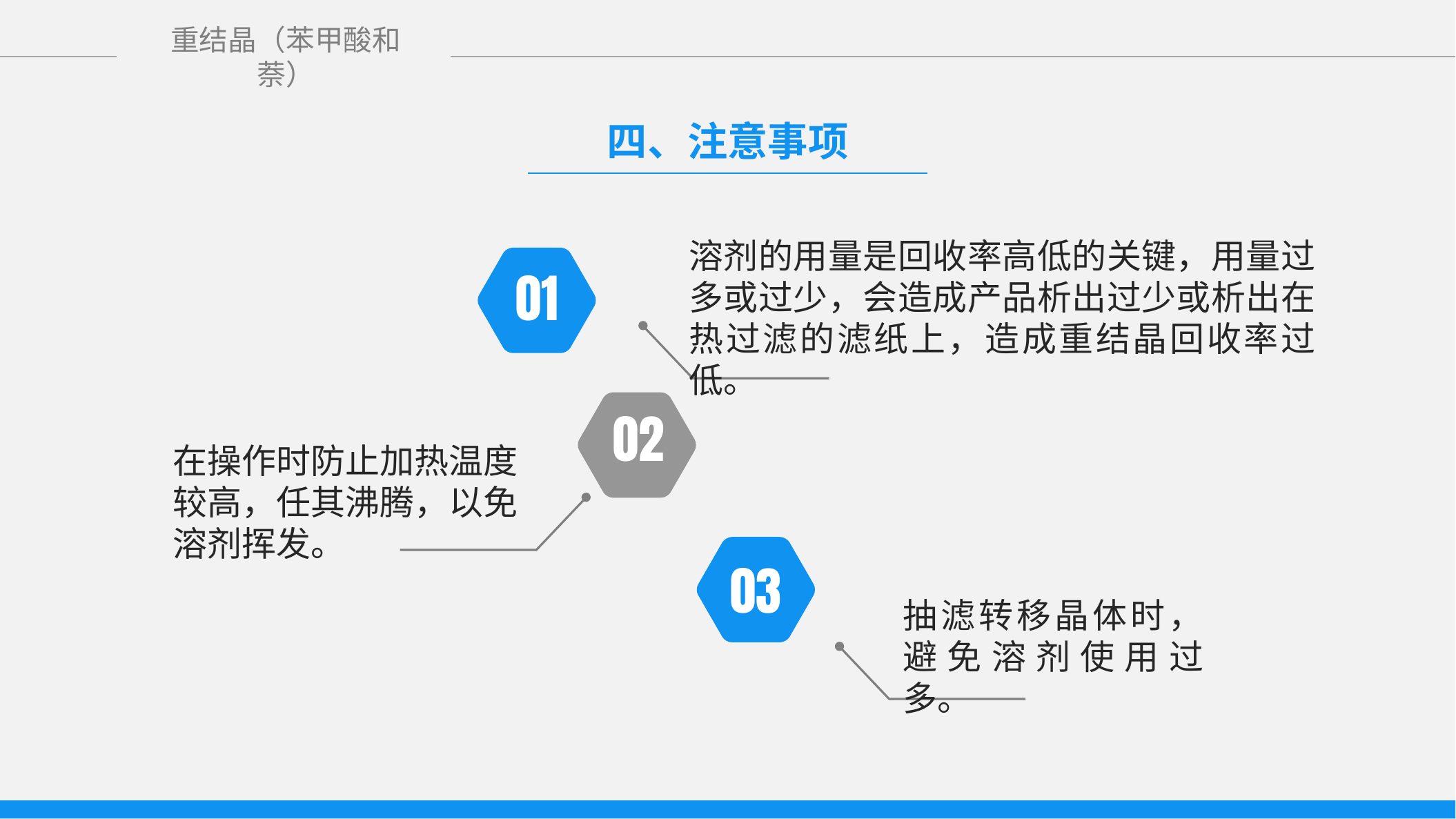

四、注意事项
溶剂的用量是回收率高低的关键，用量过多或过少，会造成产品析出过少或析出在热过滤的滤纸上，造成重结晶回收率过低。

01

02
在操作时防止加热温度较高，任其沸腾，以免溶剂挥发。

03
抽滤转移晶体时，避免溶剂使用过多。